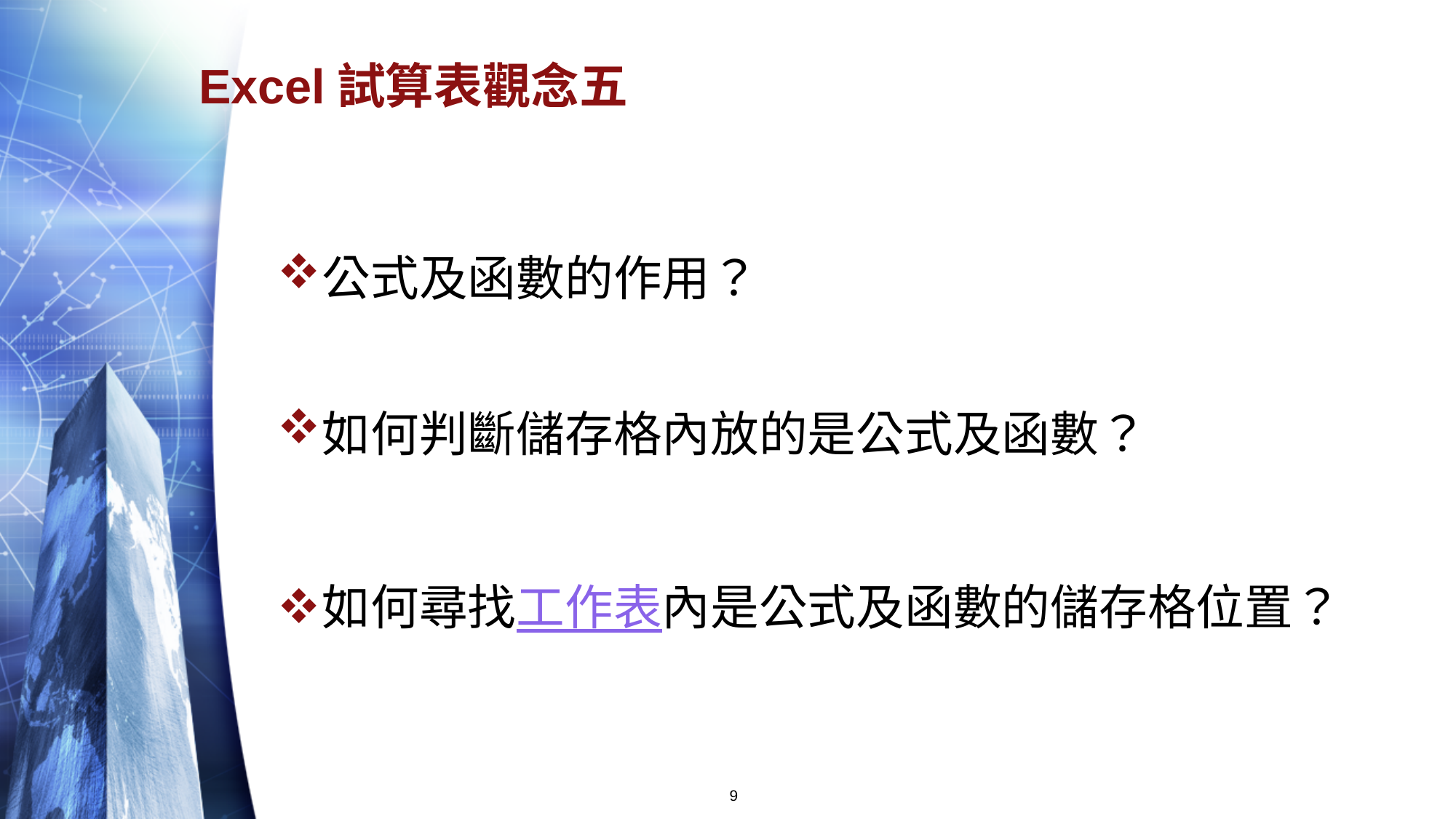

# Excel試算表觀念五
公式及函數的作用？
如何判斷儲存格內放的是公式及函數？
如何尋找工作表內是公式及函數的儲存格位置？

9